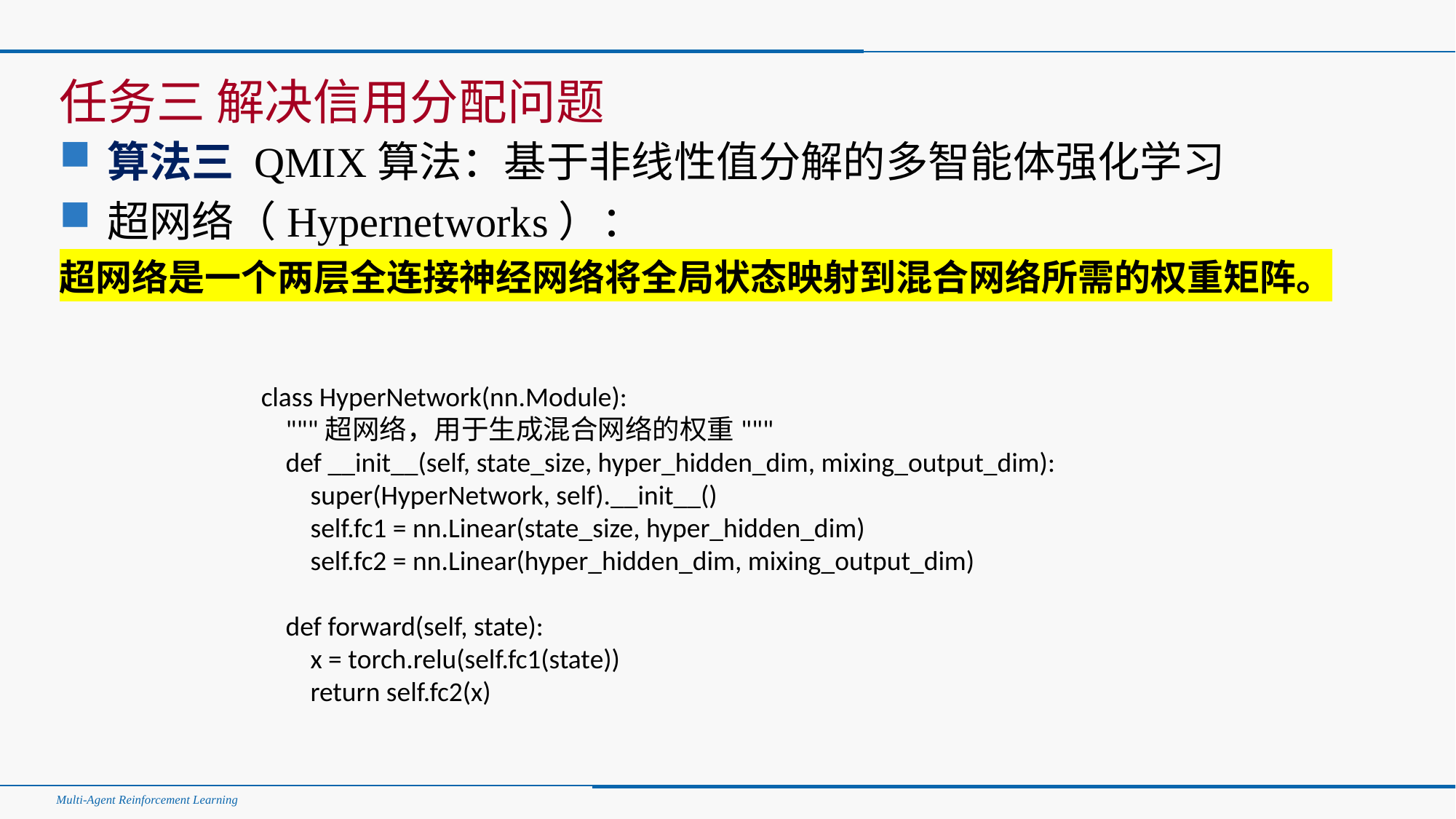

#
任务三 解决信用分配问题
算法三 QMIX算法：基于非线性值分解的多智能体强化学习
超网络（Hypernetworks）：
超网络是一个两层全连接神经网络将全局状态映射到混合网络所需的权重矩阵。

class HyperNetwork(nn.Module):
    """超网络，用于生成混合网络的权重"""
    def __init__(self, state_size, hyper_hidden_dim, mixing_output_dim):
        super(HyperNetwork, self).__init__()
        self.fc1 = nn.Linear(state_size, hyper_hidden_dim)
        self.fc2 = nn.Linear(hyper_hidden_dim, mixing_output_dim)

    def forward(self, state):
        x = torch.relu(self.fc1(state))
        return self.fc2(x)
62